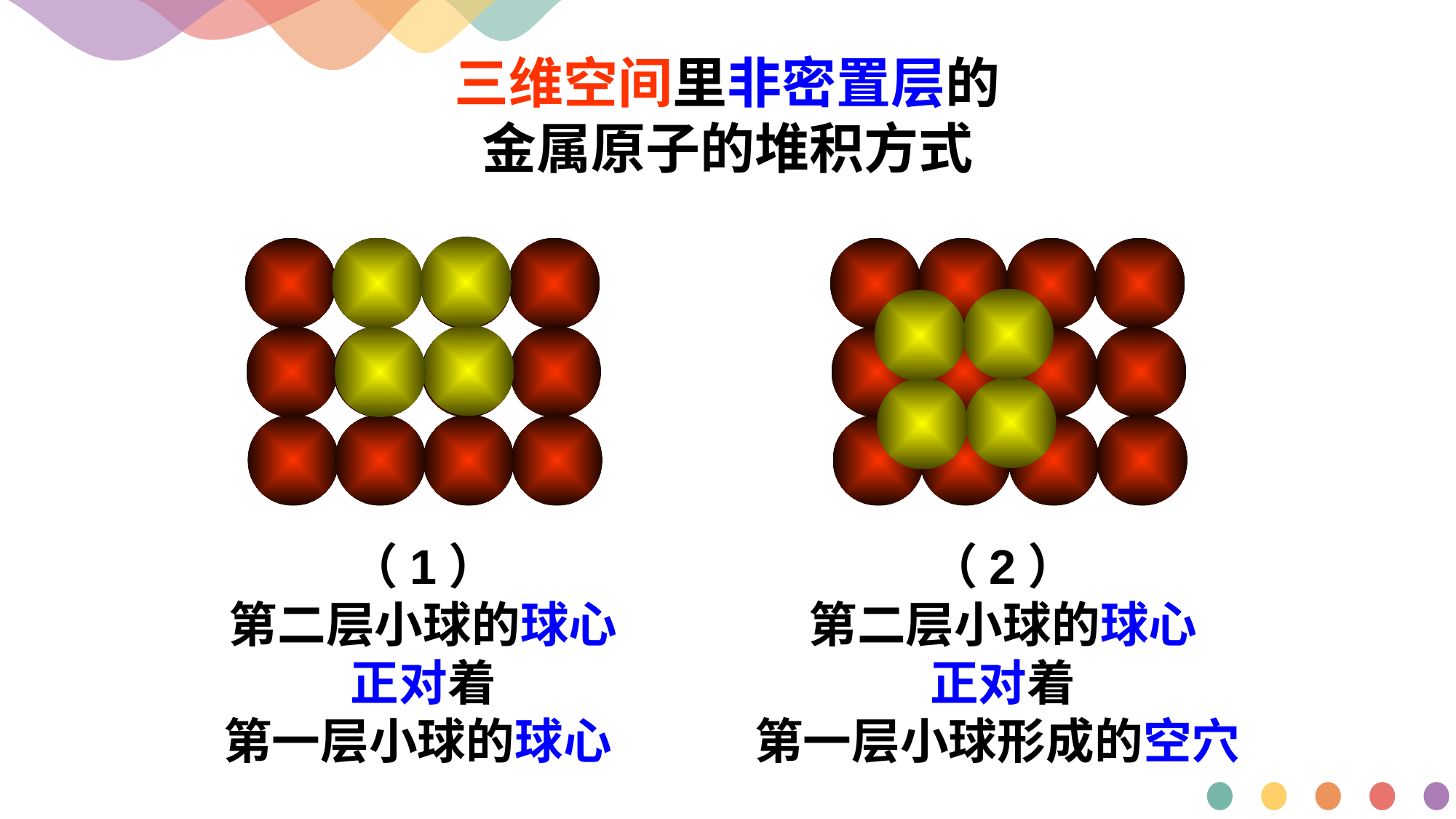

三维空间里非密置层的
金属原子的堆积方式

（1）
第二层小球的球心
正对着
第一层小球的球心
（2）
第二层小球的球心
正对着
第一层小球形成的空穴